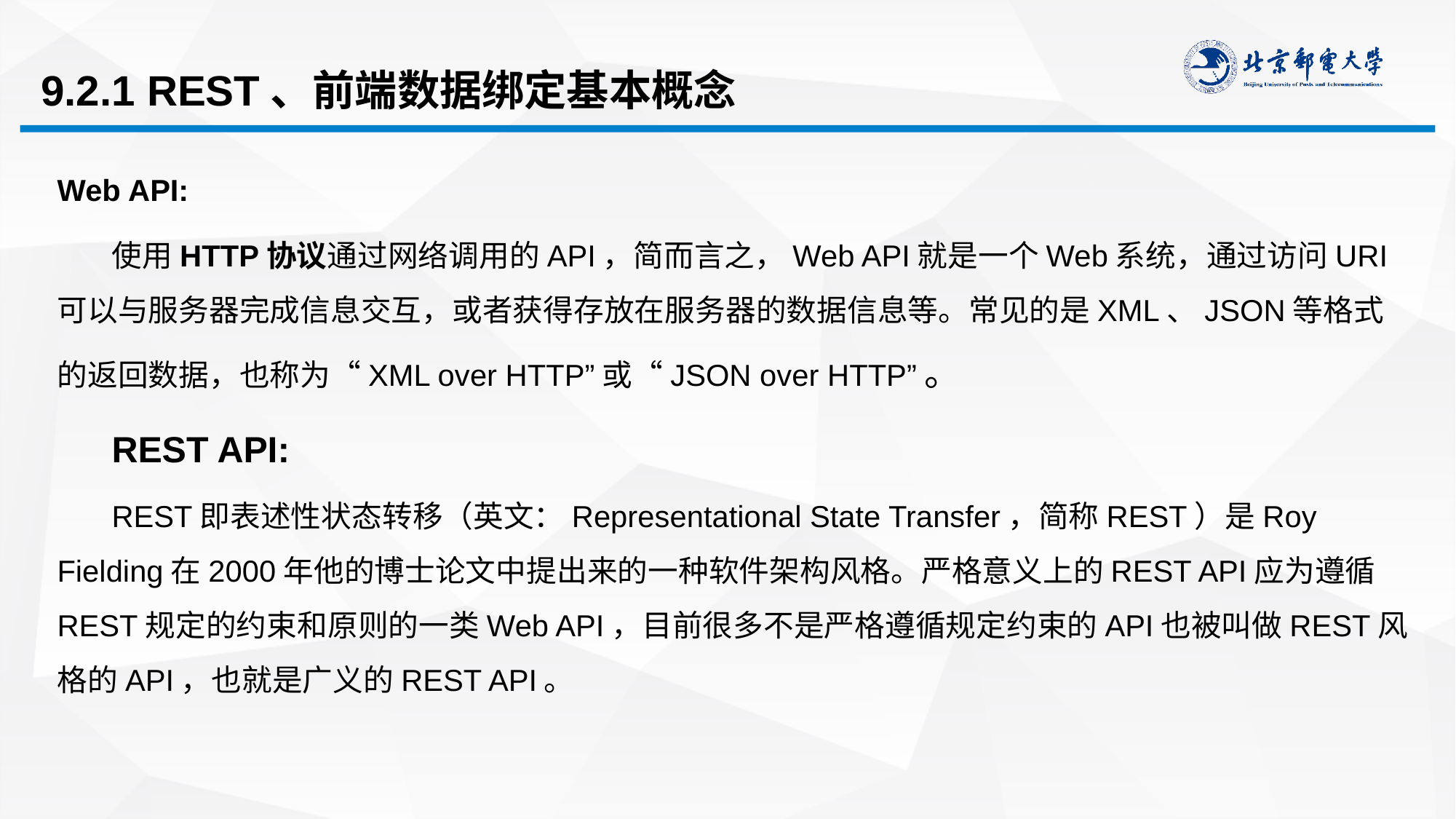

# 9.2.1 REST、前端数据绑定基本概念
Web API:
使用HTTP协议通过网络调用的API，简而言之，Web API就是一个Web系统，通过访问URI可以与服务器完成信息交互，或者获得存放在服务器的数据信息等。常见的是XML、JSON等格式的返回数据，也称为“XML over HTTP”或“JSON over HTTP”。
REST API:
REST即表述性状态转移（英文：Representational State Transfer，简称REST）是Roy Fielding在2000年他的博士论文中提出来的一种软件架构风格。严格意义上的REST API应为遵循REST规定的约束和原则的一类Web API，目前很多不是严格遵循规定约束的API也被叫做REST风格的API，也就是广义的REST API。